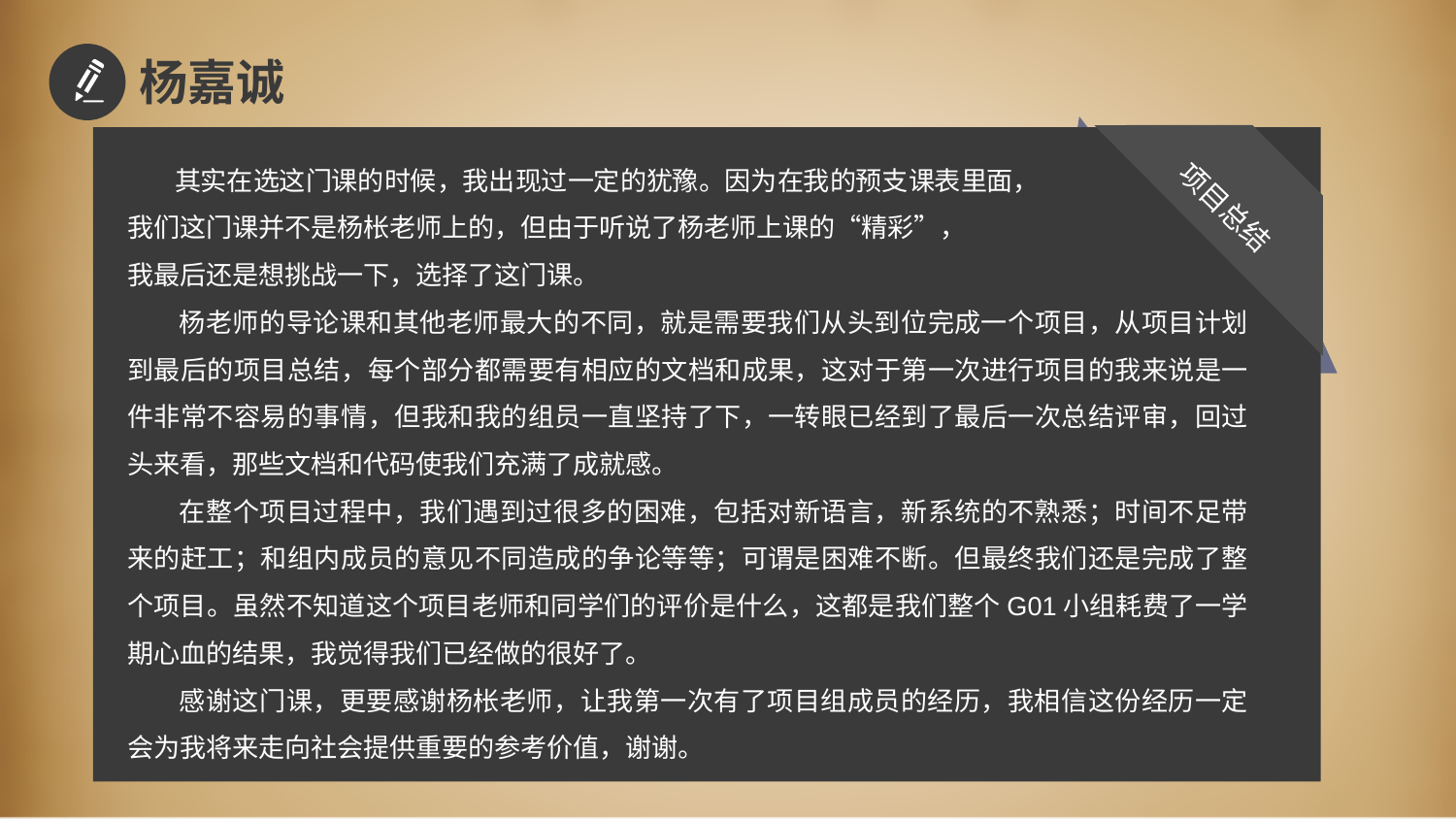

杨嘉诚

       其实在选这门课的时候，我出现过一定的犹豫。因为在我的预支课表里面，
我们这门课并不是杨枨老师上的，但由于听说了杨老师上课的“精彩”，
我最后还是想挑战一下，选择了这门课。
       杨老师的导论课和其他老师最大的不同，就是需要我们从头到位完成一个项目，从项目计划到最后的项目总结，每个部分都需要有相应的文档和成果，这对于第一次进行项目的我来说是一件非常不容易的事情，但我和我的组员一直坚持了下，一转眼已经到了最后一次总结评审，回过头来看，那些文档和代码使我们充满了成就感。
       在整个项目过程中，我们遇到过很多的困难，包括对新语言，新系统的不熟悉；时间不足带来的赶工；和组内成员的意见不同造成的争论等等；可谓是困难不断。但最终我们还是完成了整个项目。虽然不知道这个项目老师和同学们的评价是什么，这都是我们整个G01小组耗费了一学期心血的结果，我觉得我们已经做的很好了。
       感谢这门课，更要感谢杨枨老师，让我第一次有了项目组成员的经历，我相信这份经历一定会为我将来走向社会提供重要的参考价值，谢谢。

项目总结